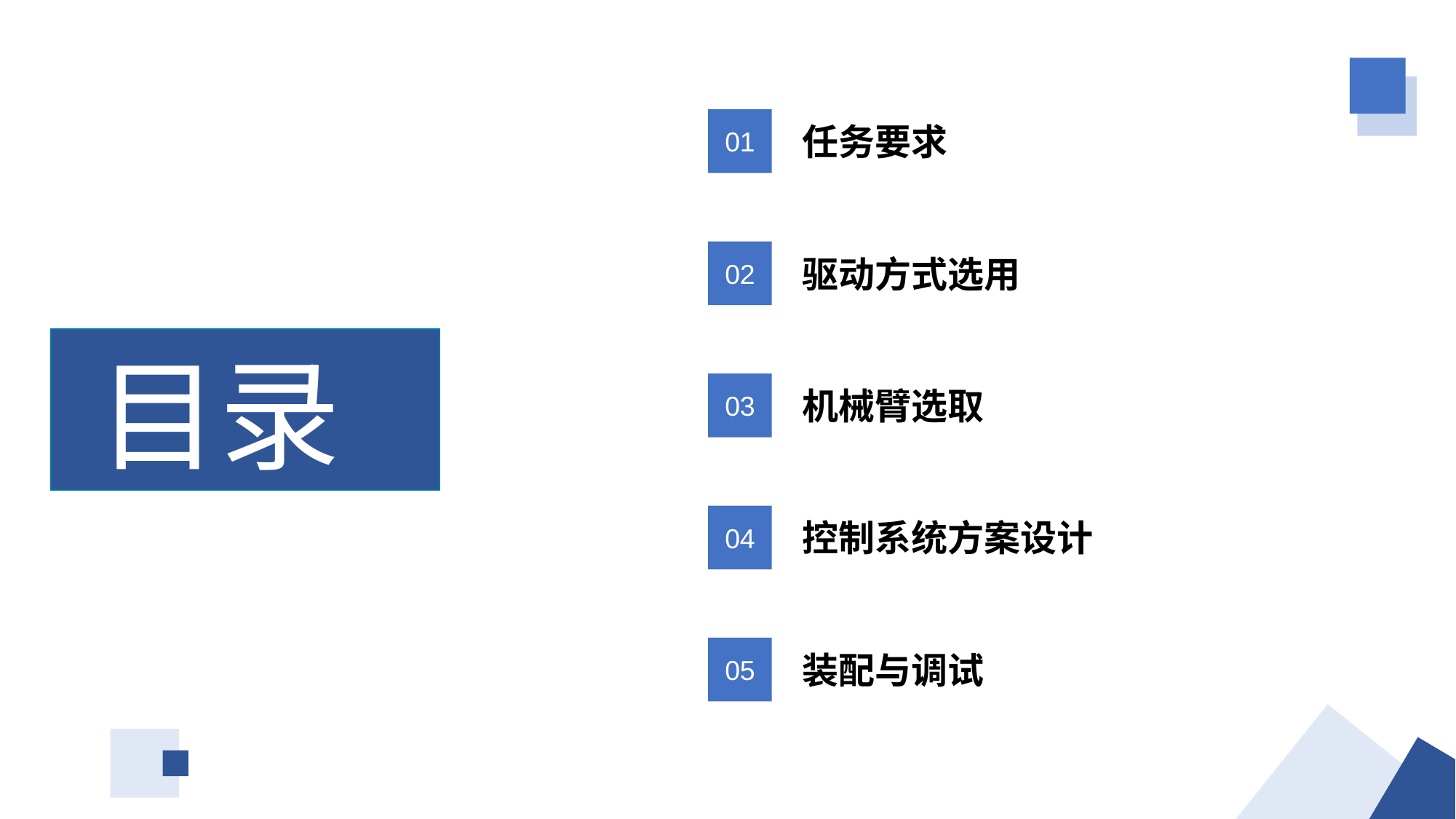

01
任务要求
02
驱动方式选用

目录
03
机械臂选取
04
控制系统方案设计
05
装配与调试